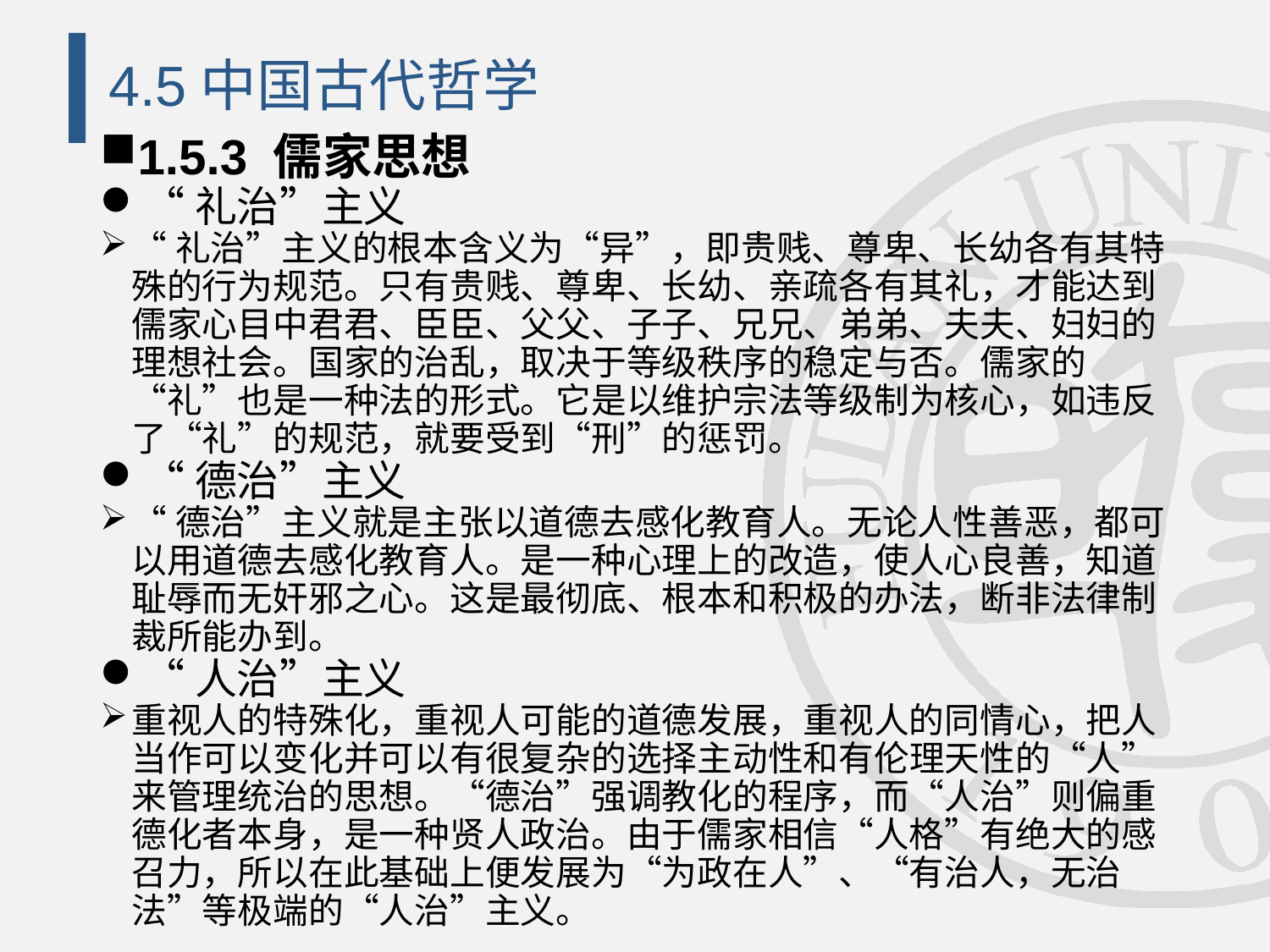

# 4.5中国古代哲学
1.5.3 儒家思想
“礼治”主义
“礼治”主义的根本含义为“异”，即贵贱、尊卑、长幼各有其特殊的行为规范。只有贵贱、尊卑、长幼、亲疏各有其礼，才能达到儒家心目中君君、臣臣、父父、子子、兄兄、弟弟、夫夫、妇妇的理想社会。国家的治乱，取决于等级秩序的稳定与否。儒家的“礼”也是一种法的形式。它是以维护宗法等级制为核心，如违反了“礼”的规范，就要受到“刑”的惩罚。
“德治”主义
“德治”主义就是主张以道德去感化教育人。无论人性善恶，都可以用道德去感化教育人。是一种心理上的改造，使人心良善，知道耻辱而无奸邪之心。这是最彻底、根本和积极的办法，断非法律制裁所能办到。
“人治”主义
重视人的特殊化，重视人可能的道德发展，重视人的同情心，把人当作可以变化并可以有很复杂的选择主动性和有伦理天性的“人”来管理统治的思想。“德治”强调教化的程序，而“人治”则偏重德化者本身，是一种贤人政治。由于儒家相信“人格”有绝大的感召力，所以在此基础上便发展为“为政在人”、“有治人，无治法”等极端的“人治”主义。